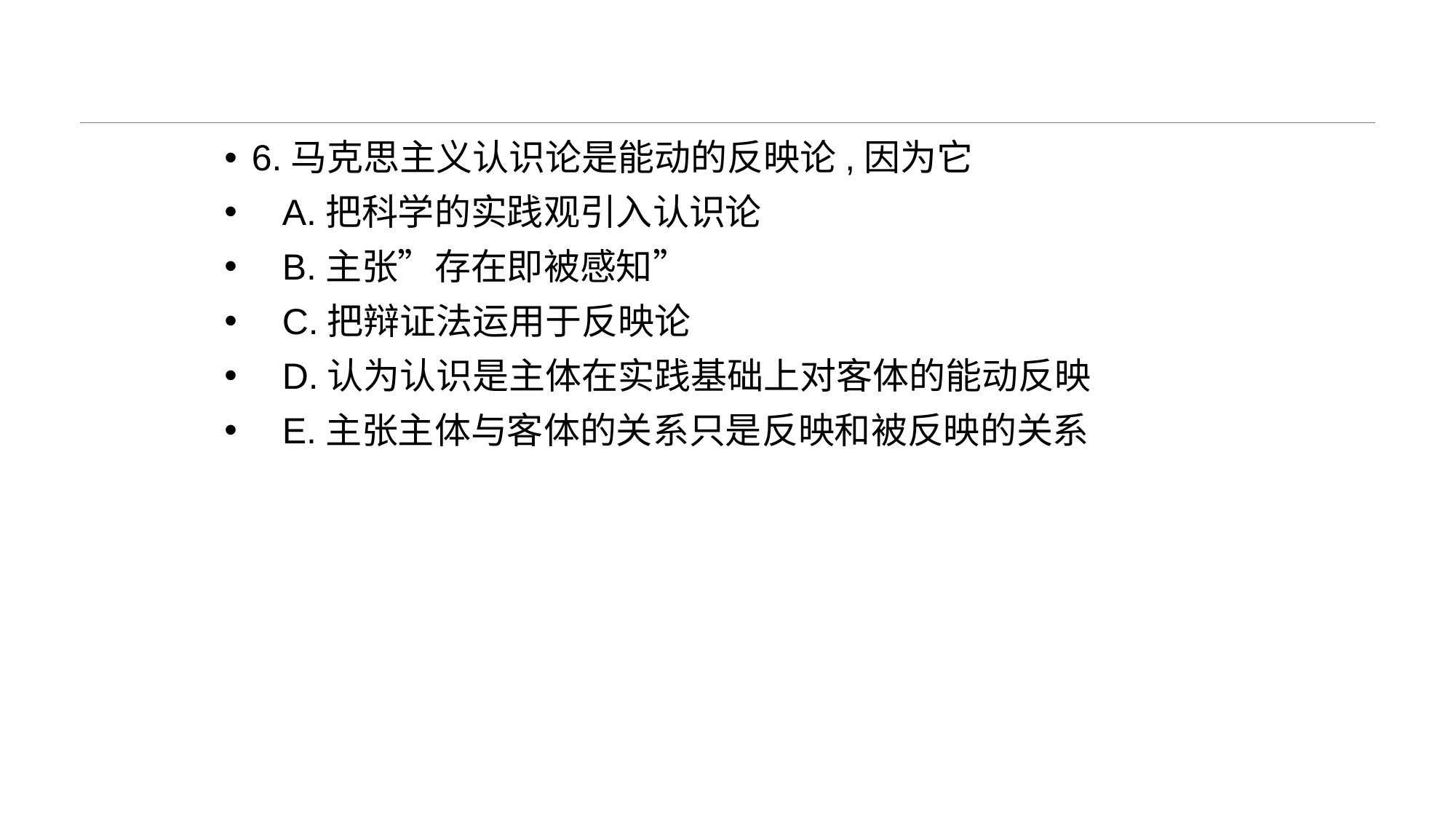

#
6.马克思主义认识论是能动的反映论,因为它
   A.把科学的实践观引入认识论
   B.主张”存在即被感知”
   C.把辩证法运用于反映论
   D.认为认识是主体在实践基础上对客体的能动反映
   E.主张主体与客体的关系只是反映和被反映的关系